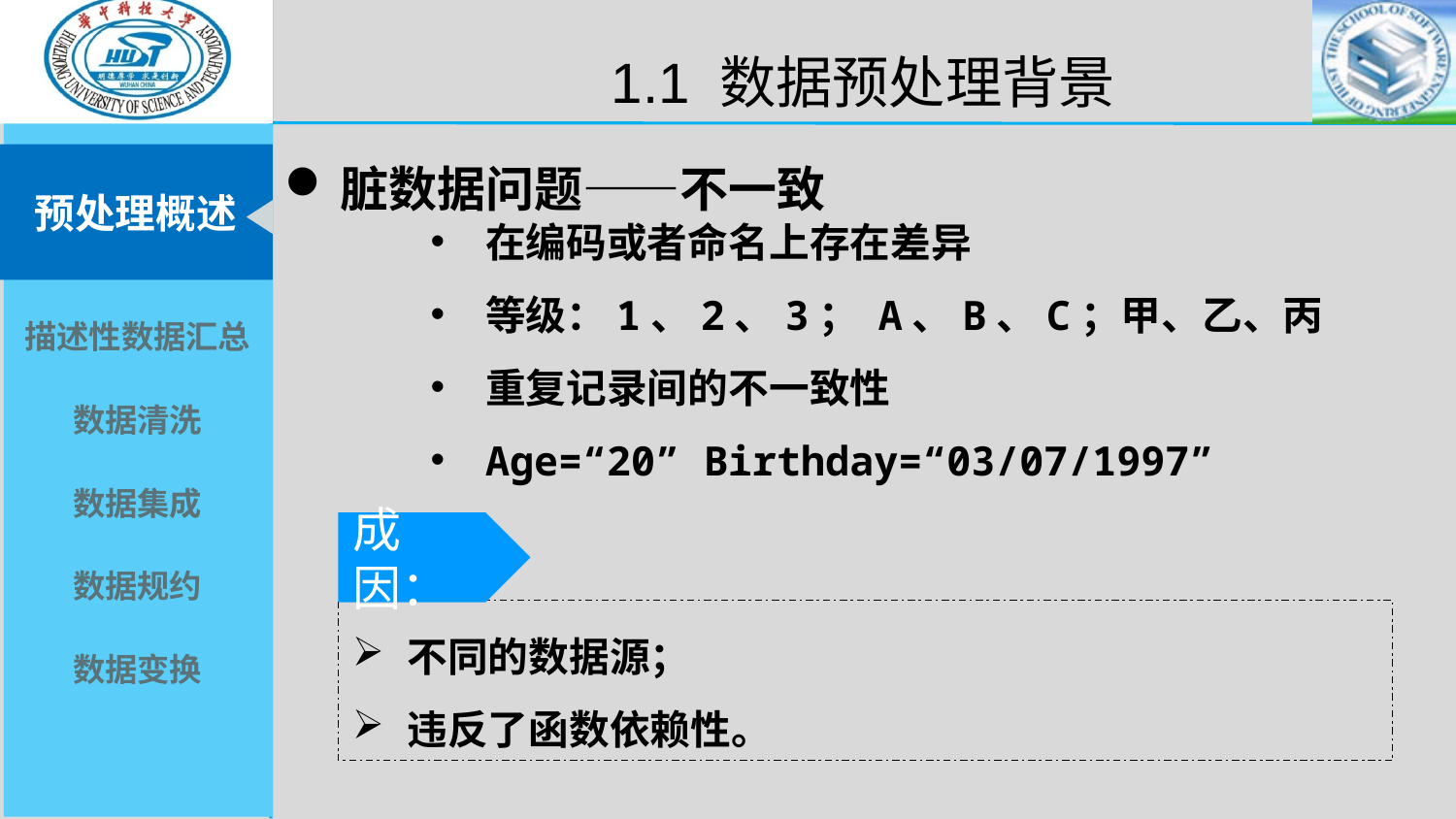

1.1 数据预处理背景
脏数据问题——不一致
在编码或者命名上存在差异
等级：1、2、3； A、B、C；甲、乙、丙
重复记录间的不一致性
Age=“20” Birthday=“03/07/1997”
成因：
不同的数据源；
违反了函数依赖性。